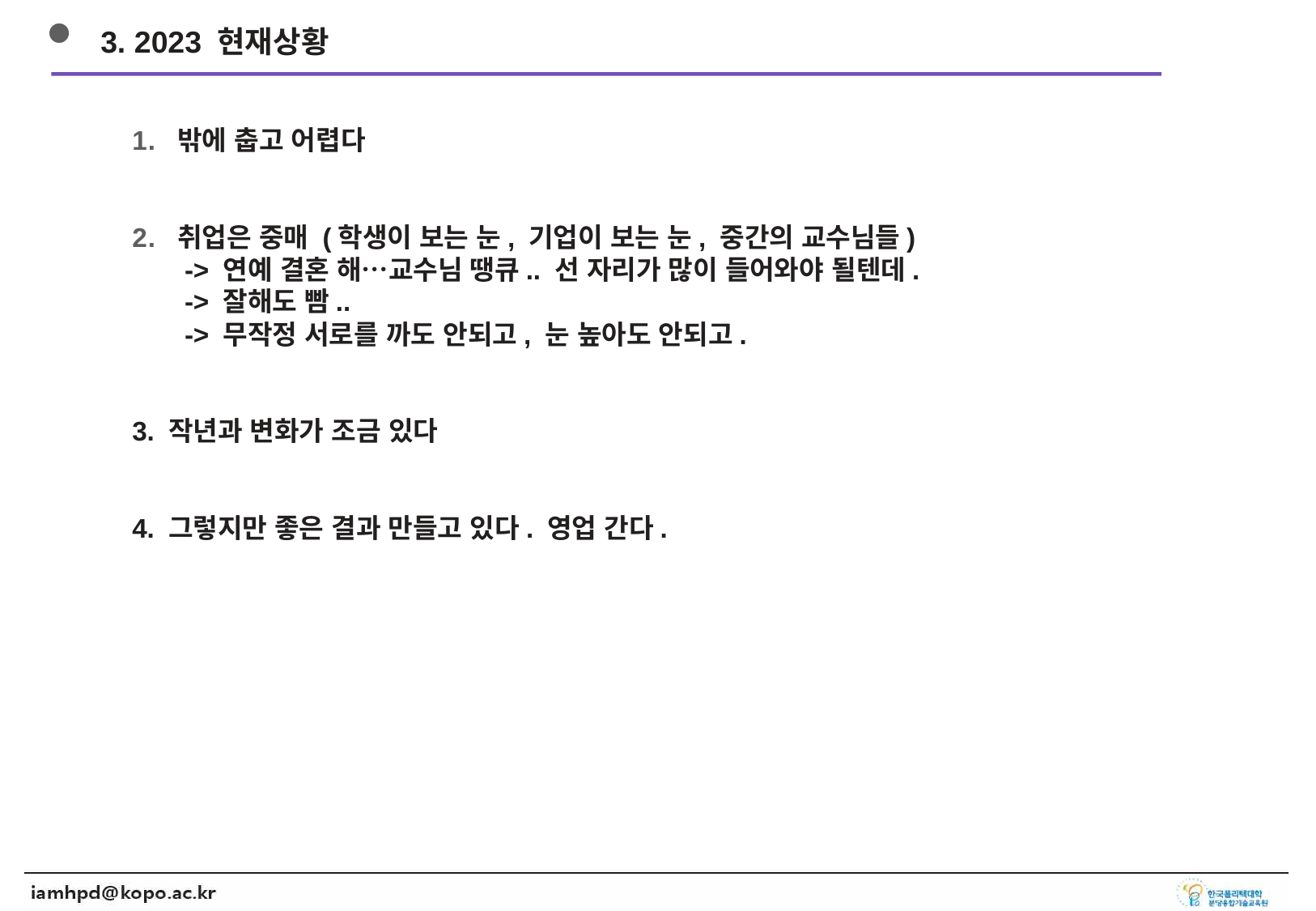

3. 2023 현재상황
밖에 춥고 어렵다

취업은 중매 (학생이 보는 눈, 기업이 보는 눈, 중간의 교수님들)
       -> 연예 결혼 해…교수님 땡큐.. 선 자리가 많이 들어와야 될텐데.
       -> 잘해도 빰..
       -> 무작정 서로를 까도 안되고, 눈 높아도 안되고.

3. 작년과 변화가 조금 있다

4. 그렇지만 좋은 결과 만들고 있다. 영업 간다.